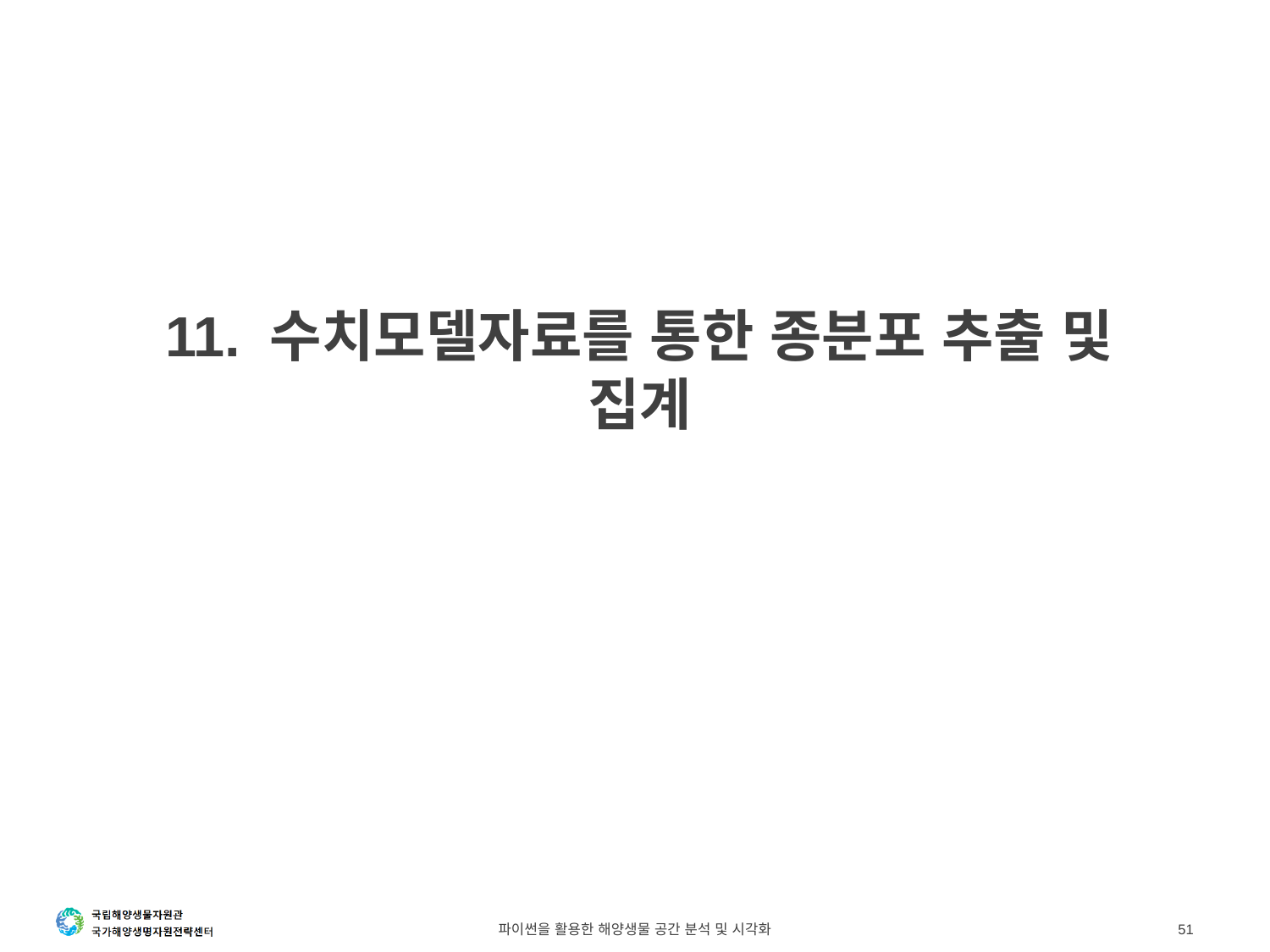

# 11. 수치모델자료를 통한 종분포 추출 및 집계
파이썬을 활용한 해양생물 공간 분석 및 시각화
51